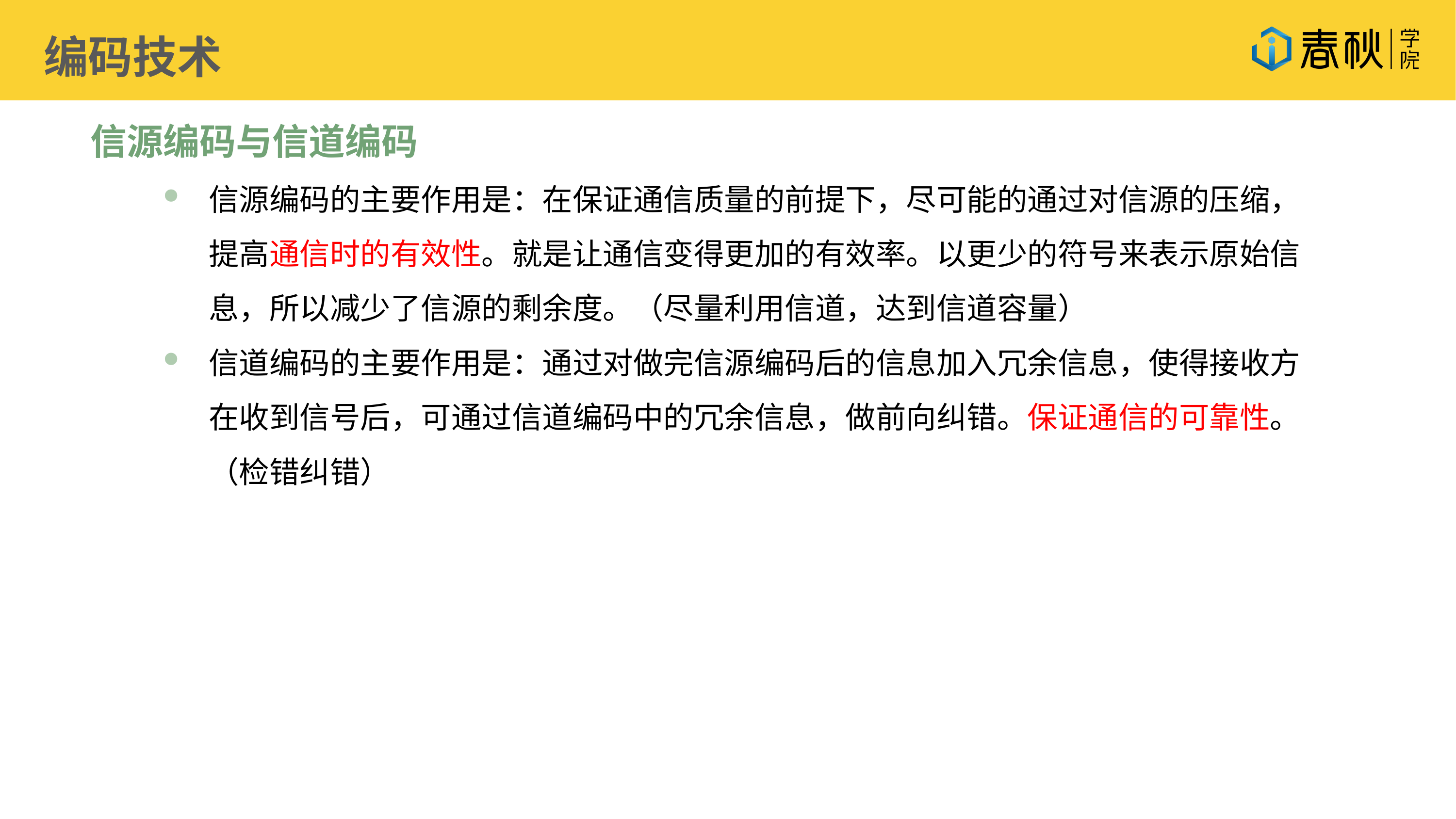

编码技术
信源编码与信道编码
信源编码的主要作用是：在保证通信质量的前提下，尽可能的通过对信源的压缩，提高通信时的有效性。就是让通信变得更加的有效率。以更少的符号来表示原始信息，所以减少了信源的剩余度。（尽量利用信道，达到信道容量）
信道编码的主要作用是：通过对做完信源编码后的信息加入冗余信息，使得接收方在收到信号后，可通过信道编码中的冗余信息，做前向纠错。保证通信的可靠性。（检错纠错）